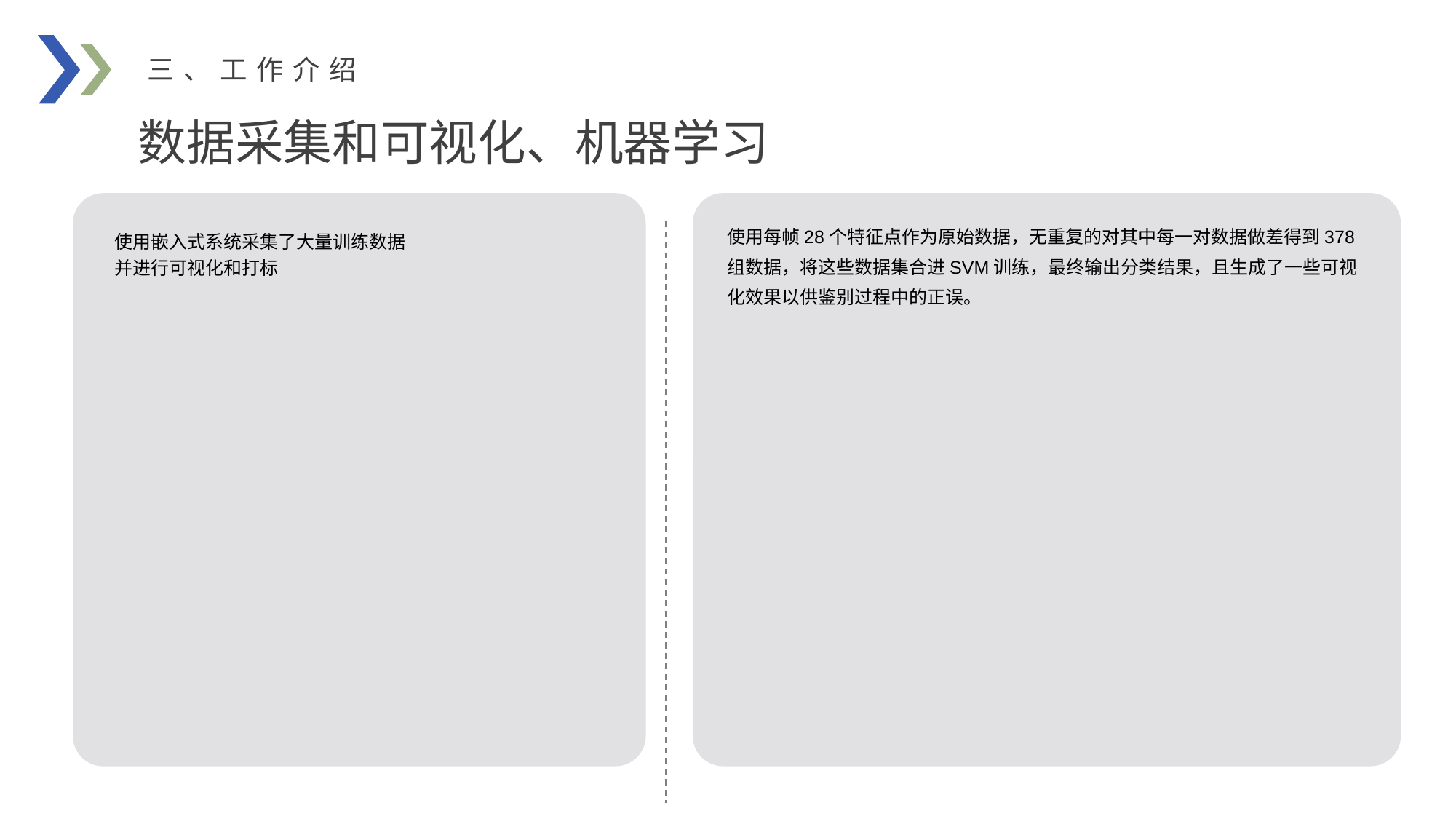

三、工作介绍
数据采集和可视化、机器学习

使用每帧28个特征点作为原始数据，无重复的对其中每一对数据做差得到378组数据，将这些数据集合进SVM训练，最终输出分类结果，且生成了一些可视化效果以供鉴别过程中的正误。
使用嵌入式系统采集了大量训练数据
并进行可视化和打标